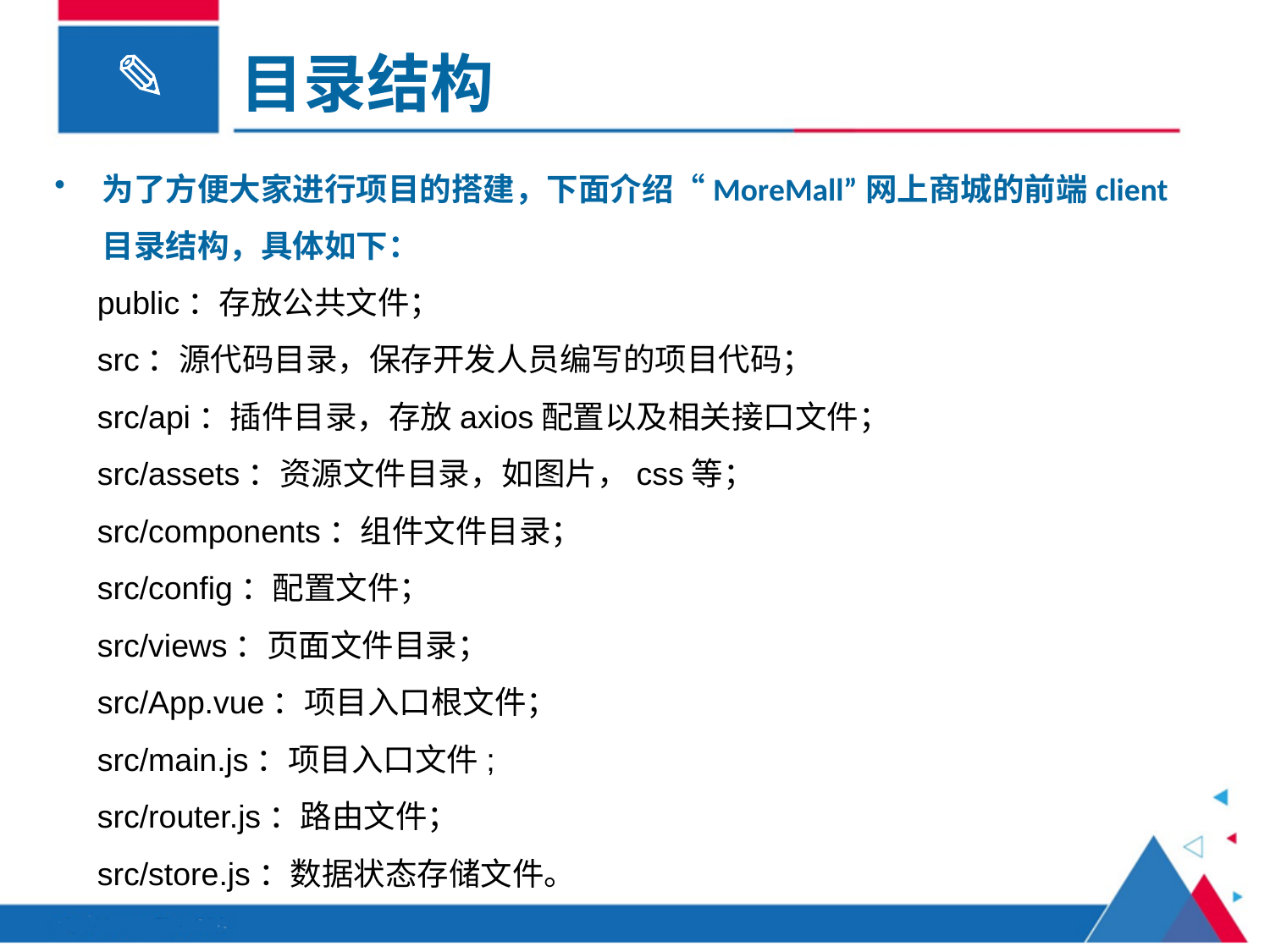

目录结构
为了方便大家进行项目的搭建，下面介绍“MoreMall”网上商城的前端client目录结构，具体如下：
public：存放公共文件；
src：源代码目录，保存开发人员编写的项目代码；
src/api：插件目录，存放axios配置以及相关接口文件；
src/assets：资源文件目录，如图片，css等；
src/components：组件文件目录；
src/config：配置文件；
src/views：页面文件目录；
src/App.vue：项目入口根文件；
src/main.js：项目入口文件;
src/router.js：路由文件；
src/store.js：数据状态存储文件。